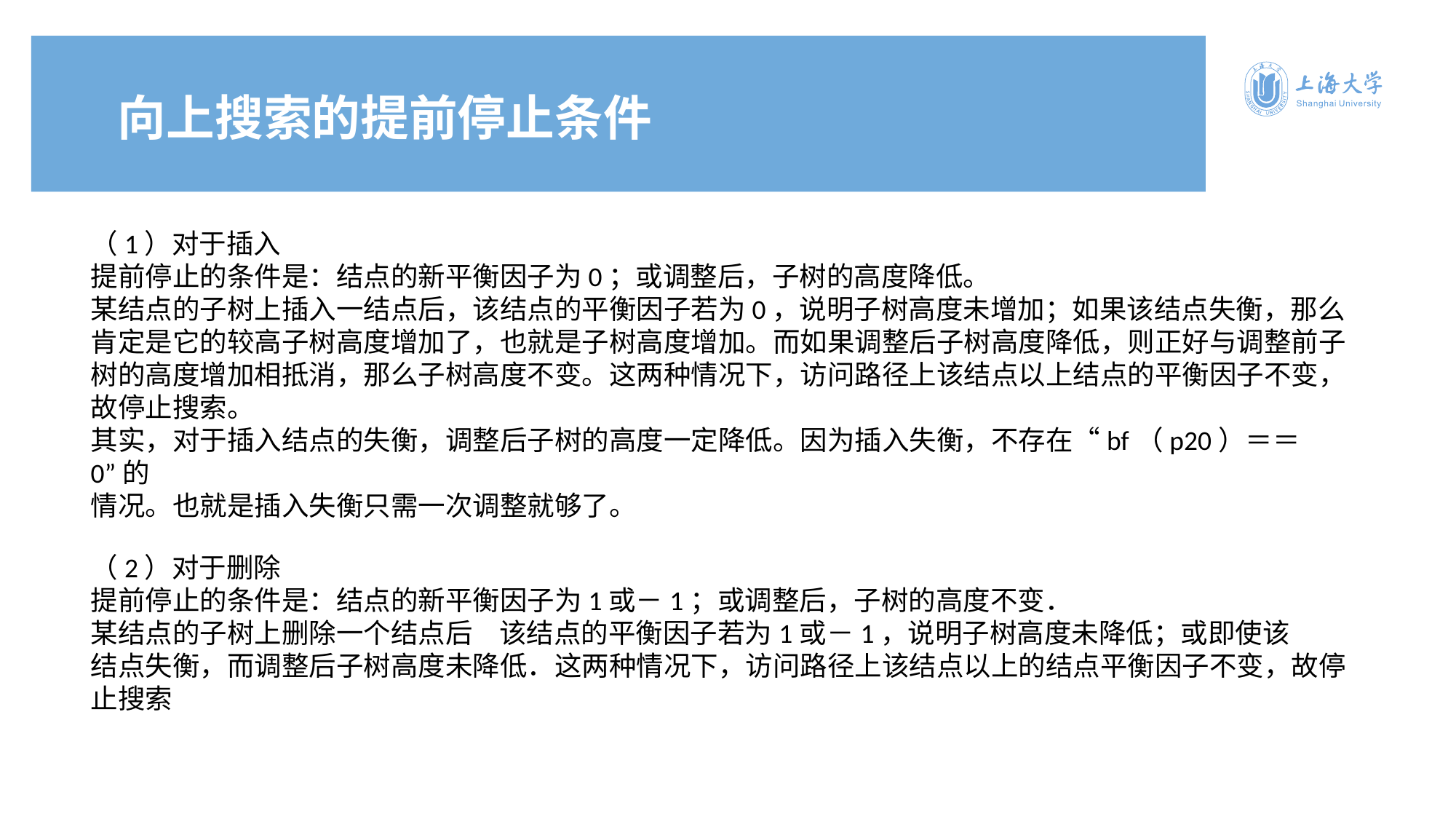

向上搜索的提前停止条件
e7d195523061f1c0d318120d6aeaf1b6ccceb6ba3da59c0775C5DE19DDDEBC09ED96DBD9900D9848D623ECAD1D4904B78047D0015C22C8BE97228BE8B5BFF08FE7A3AE04126DA07312A96C0F69F9BAB74C46B725AFB1A708D984D37AD95344670D96AF8C99654830F8DAEB8AF963DFE993C5D0331C1EA2F2EA108BE97C097A48A3D9250F9A4B2FBB
（1）对于插入
提前停止的条件是：结点的新平衡因子为0；或调整后，子树的高度降低。
某结点的子树上插入一结点后，该结点的平衡因子若为0，说明子树高度未增加；如果该结点失衡，那么肯定是它的较高子树高度增加了，也就是子树高度增加。而如果调整后子树高度降低，则正好与调整前子树的高度增加相抵消，那么子树高度不变。这两种情况下，访问路径上该结点以上结点的平衡因子不变，故停止搜索。
其实，对于插入结点的失衡，调整后子树的高度一定降低。因为插入失衡，不存在“bf（p20）＝＝0”的
情况。也就是插入失衡只需一次调整就够了。
（2）对于删除
提前停止的条件是：结点的新平衡因子为1或－1；或调整后，子树的高度不变．
某结点的子树上删除一个结点后该结点的平衡因子若为1或－1，说明子树高度未降低；或即使该
结点失衡，而调整后子树高度未降低．这两种情况下，访问路径上该结点以上的结点平衡因子不变，故停
止搜索